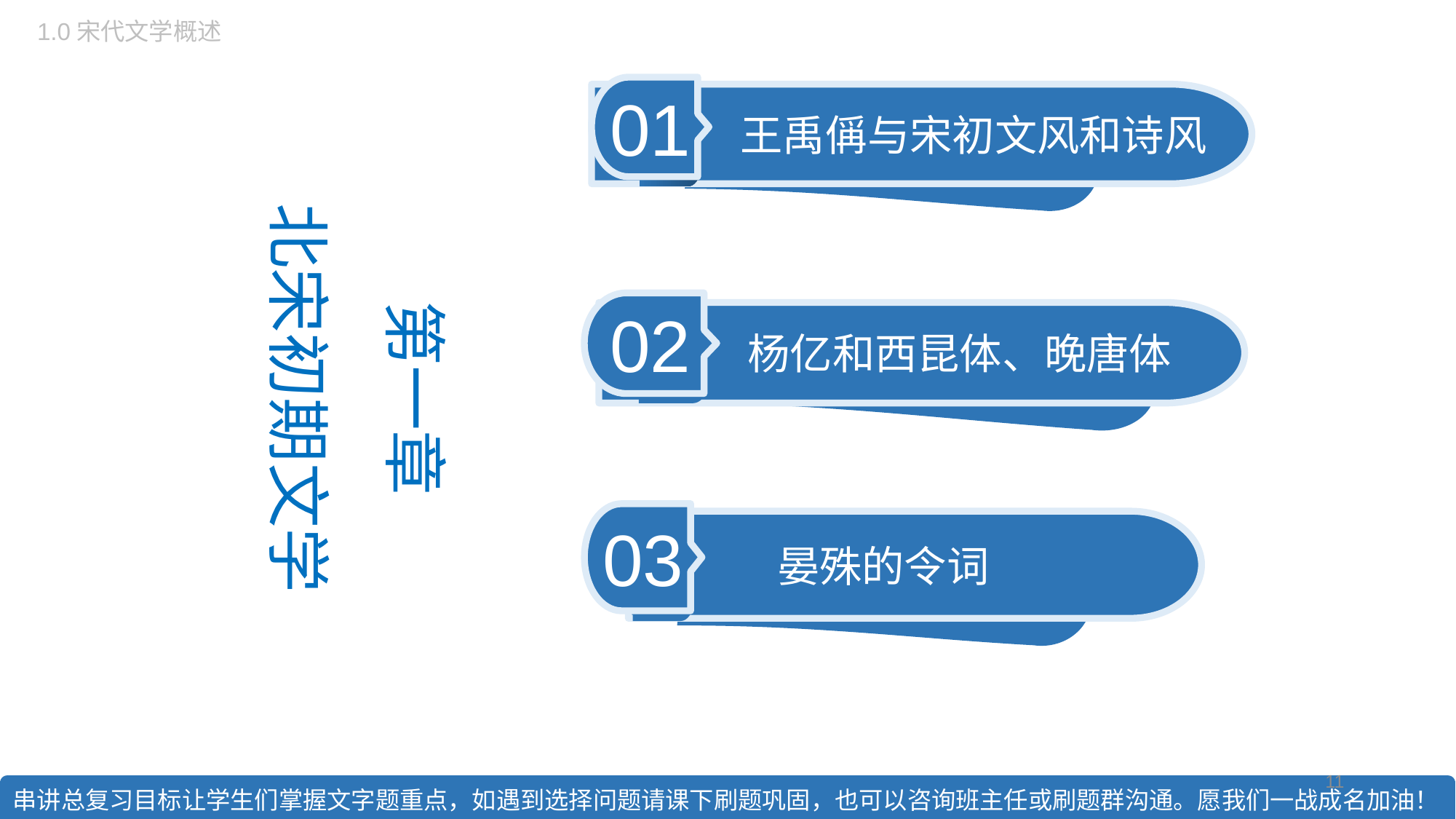

1.0宋代文学概述
第一章
北宋初期文学
01
王禹偁与宋初文风和诗风

02
杨亿和西昆体、晚唐体

03
晏殊的令词

11